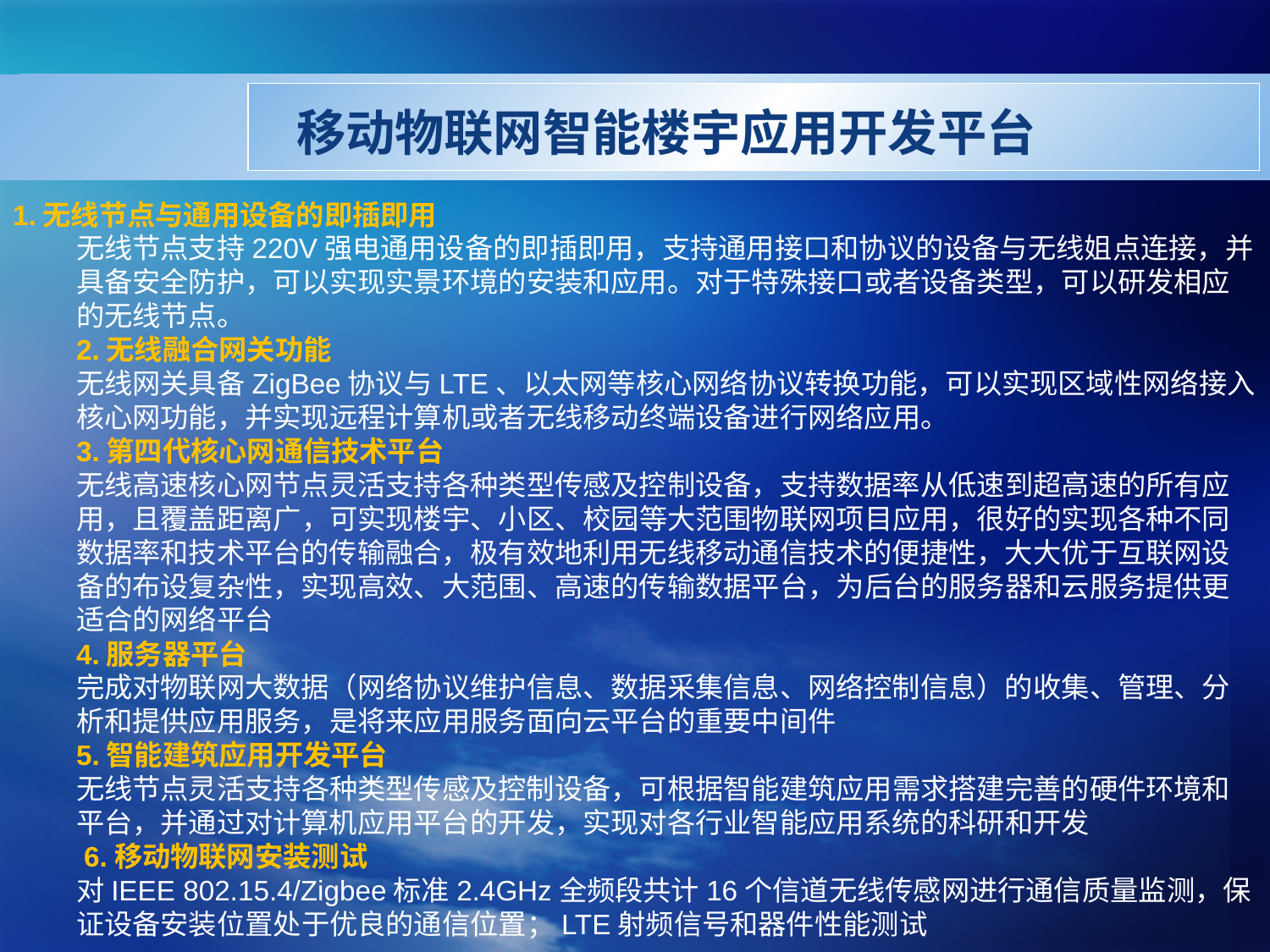

移动物联网智能楼宇应用开发平台
1.无线节点与通用设备的即插即用
无线节点支持220V强电通用设备的即插即用，支持通用接口和协议的设备与无线姐点连接，并具备安全防护，可以实现实景环境的安装和应用。对于特殊接口或者设备类型，可以研发相应的无线节点。
2.无线融合网关功能
无线网关具备ZigBee协议与LTE、以太网等核心网络协议转换功能，可以实现区域性网络接入核心网功能，并实现远程计算机或者无线移动终端设备进行网络应用。
3.第四代核心网通信技术平台
无线高速核心网节点灵活支持各种类型传感及控制设备，支持数据率从低速到超高速的所有应用，且覆盖距离广，可实现楼宇、小区、校园等大范围物联网项目应用，很好的实现各种不同数据率和技术平台的传输融合，极有效地利用无线移动通信技术的便捷性，大大优于互联网设备的布设复杂性，实现高效、大范围、高速的传输数据平台，为后台的服务器和云服务提供更适合的网络平台
4.服务器平台
完成对物联网大数据（网络协议维护信息、数据采集信息、网络控制信息）的收集、管理、分析和提供应用服务，是将来应用服务面向云平台的重要中间件
5.智能建筑应用开发平台
无线节点灵活支持各种类型传感及控制设备，可根据智能建筑应用需求搭建完善的硬件环境和平台，并通过对计算机应用平台的开发，实现对各行业智能应用系统的科研和开发
 6.移动物联网安装测试
对IEEE 802.15.4/Zigbee标准2.4GHz全频段共计16个信道无线传感网进行通信质量监测，保证设备安装位置处于优良的通信位置；LTE射频信号和器件性能测试